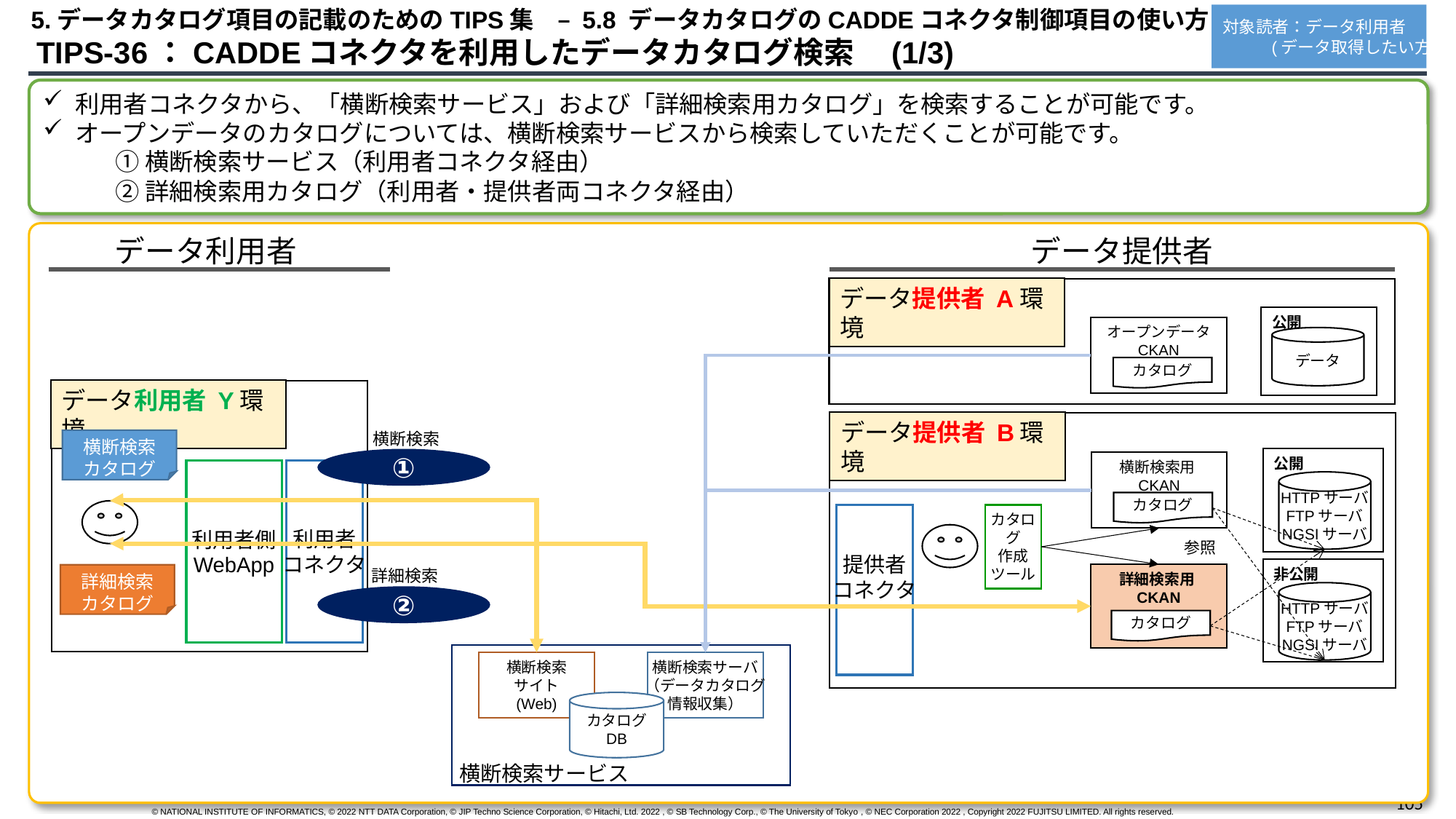

5.データカタログ項目の記載のためのTIPS集　– 5.8 データカタログのCADDEコネクタ制御項目の使い方
対象読者：データ利用者
 　　 (データ取得したい方)
 TIPS-36：CADDEコネクタを利用したデータカタログ検索　(1/3)
利用者コネクタから、「横断検索サービス」および「詳細検索用カタログ」を検索することが可能です。
オープンデータのカタログについては、横断検索サービスから検索していただくことが可能です。
　　　① 横断検索サービス（利用者コネクタ経由）
　　　② 詳細検索用カタログ（利用者・提供者両コネクタ経由）

データ利用者
データ提供者
データ提供者 A環境

公開
オープンデータ
CKAN
データ
カタログ
データ利用者 Y環境

データ提供者 B環境

横断検索
横断検索
カタログ
公開
①
横断検索用CKAN
利用者
コネクタ
利用者側
WebApp
HTTPサーバ
FTPサーバ
NGSIサーバ
カタログ

提供者
コネクタ

カタログ
作成
ツール

参照
非公開
詳細検索
詳細検索用CKAN
詳細検索
カタログ
HTTPサーバ
FTPサーバ
NGSIサーバ
②
カタログ

横断検索
サイト
(Web)
横断検索サーバ
（データカタログ
情報収集）
カタログ
DB
横断検索サービス